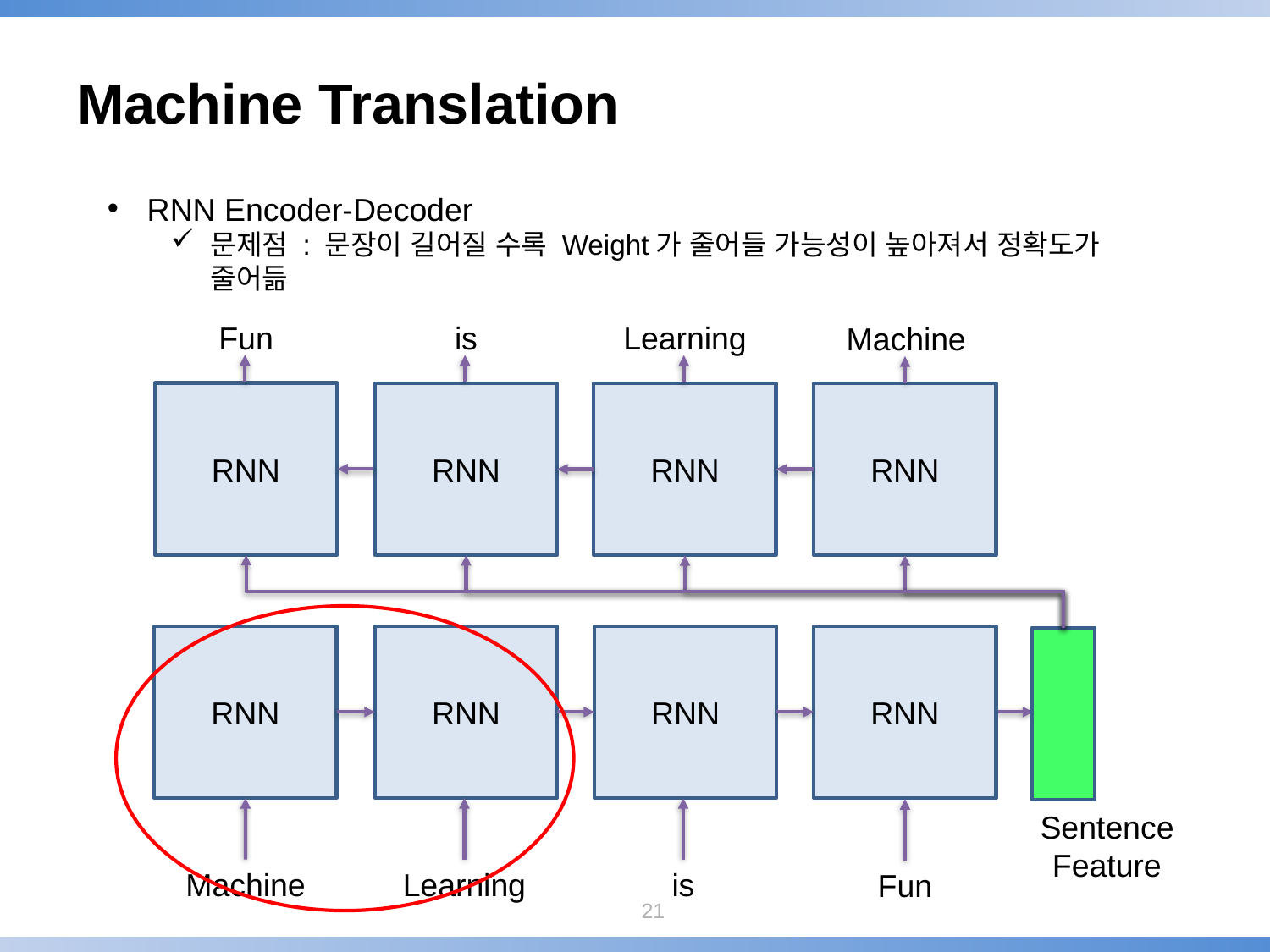

# Machine Translation
RNN Encoder-Decoder
문제점 : 문장이 길어질 수록 Weight가 줄어들 가능성이 높아져서 정확도가 줄어듦
Fun
is
Learning
Machine
RNN
RNN
RNN
RNN

RNN
RNN
RNN
RNN

Sentence
Feature
Machine
Learning
is
Fun
21